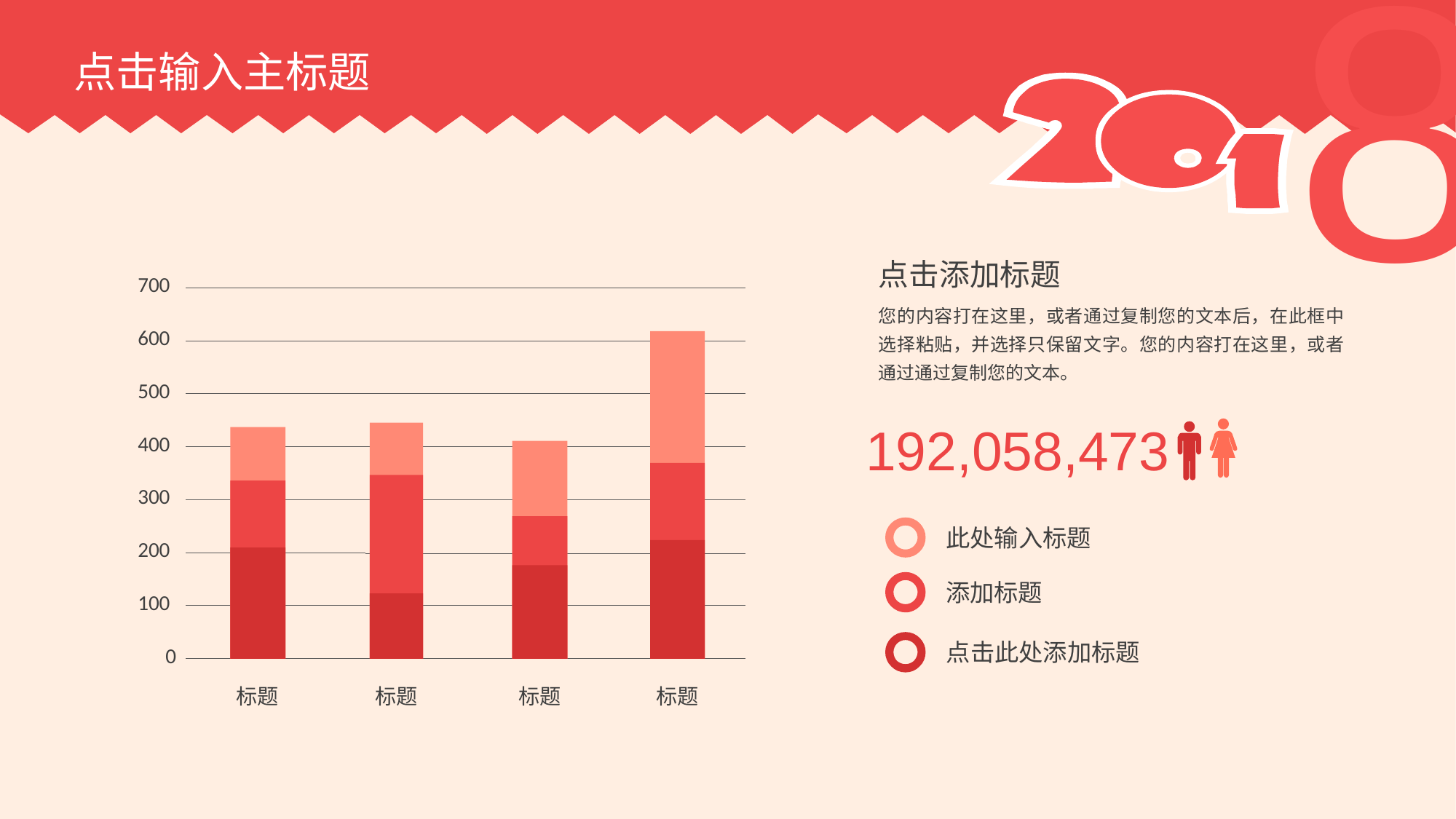

点击输入主标题
点击添加标题
700

您的内容打在这里，或者通过复制您的文本后，在此框中选择粘贴，并选择只保留文字。您的内容打在这里，或者通过通过复制您的文本。
600

500

192,058,473

400

300

此处输入标题

200

添加标题
100

点击此处添加标题

0

标题
标题
标题
标题